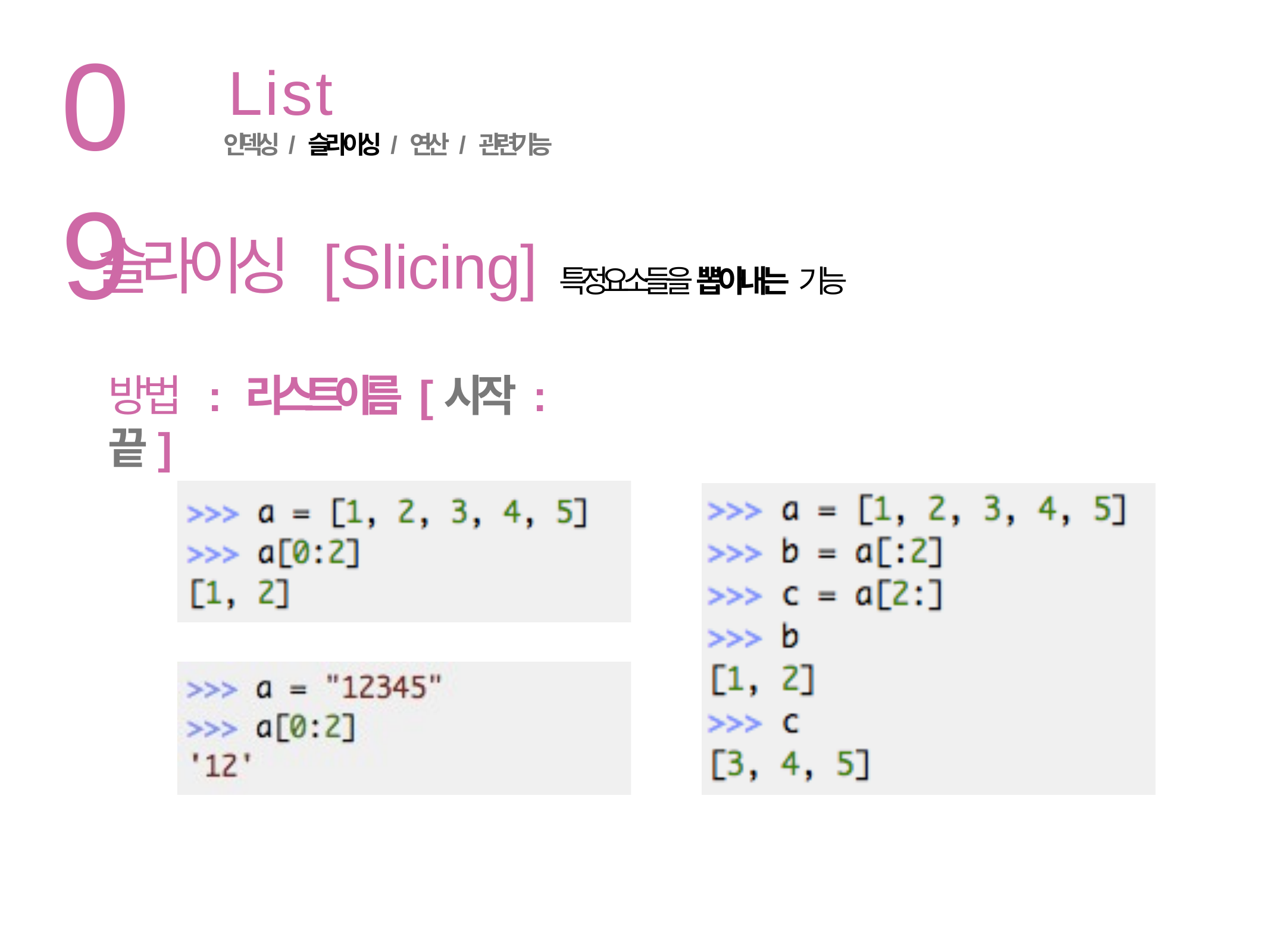

09
# List
인덱싱  / 슬라이싱  / 연산  / 관련기능
슬라이싱 [Slicing]
특정요소들을  뽑아내는 기능
방법	: 리스트이름	[시작 : 끝]